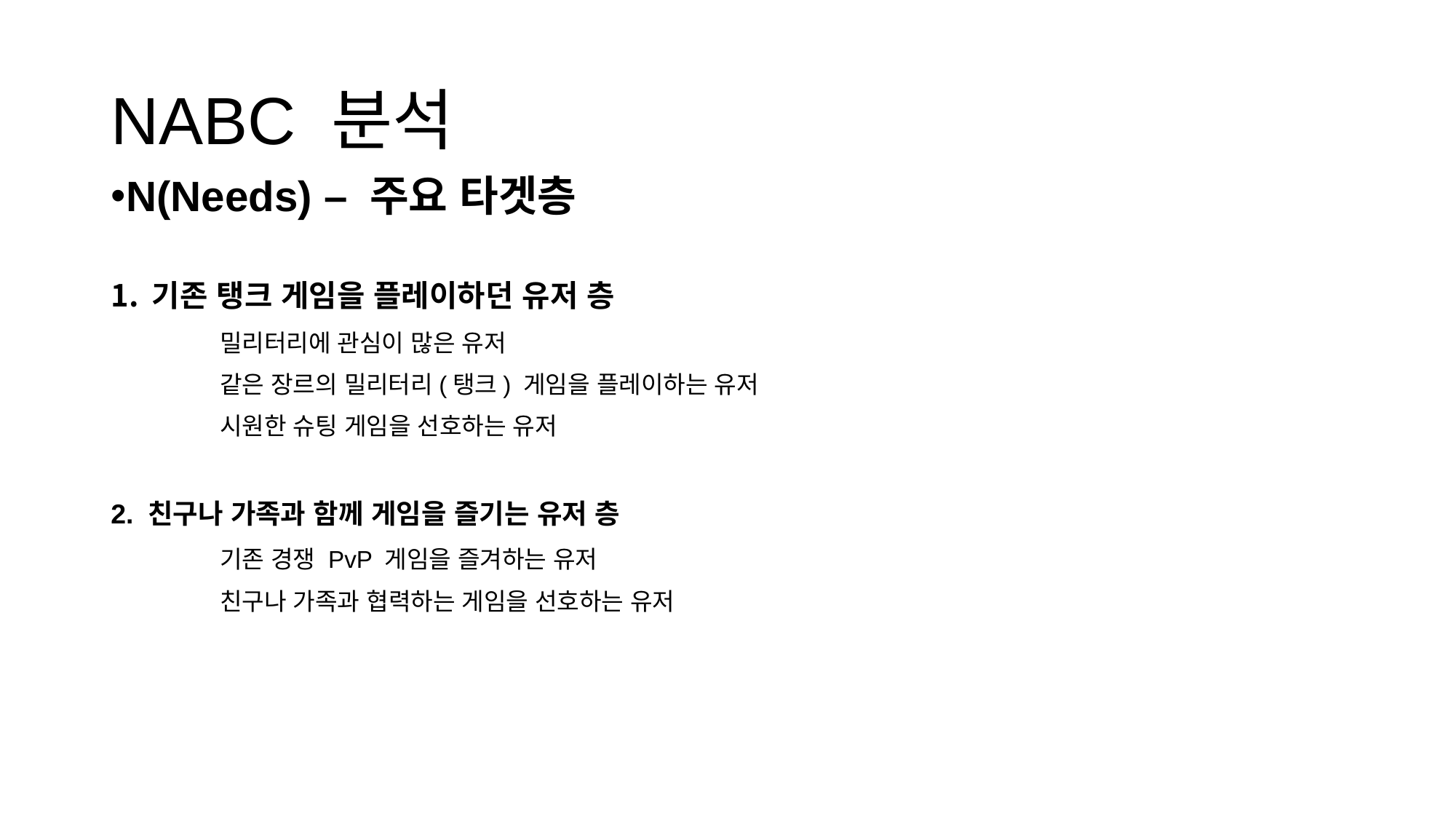

# NABC 분석
N(Needs) – 주요 타겟층

기존 탱크 게임을 플레이하던 유저 층
	밀리터리에 관심이 많은 유저
	같은 장르의 밀리터리(탱크) 게임을 플레이하는 유저
	시원한 슈팅 게임을 선호하는 유저

2. 친구나 가족과 함께 게임을 즐기는 유저 층
	기존 경쟁 PvP 게임을 즐겨하는 유저
	친구나 가족과 협력하는 게임을 선호하는 유저